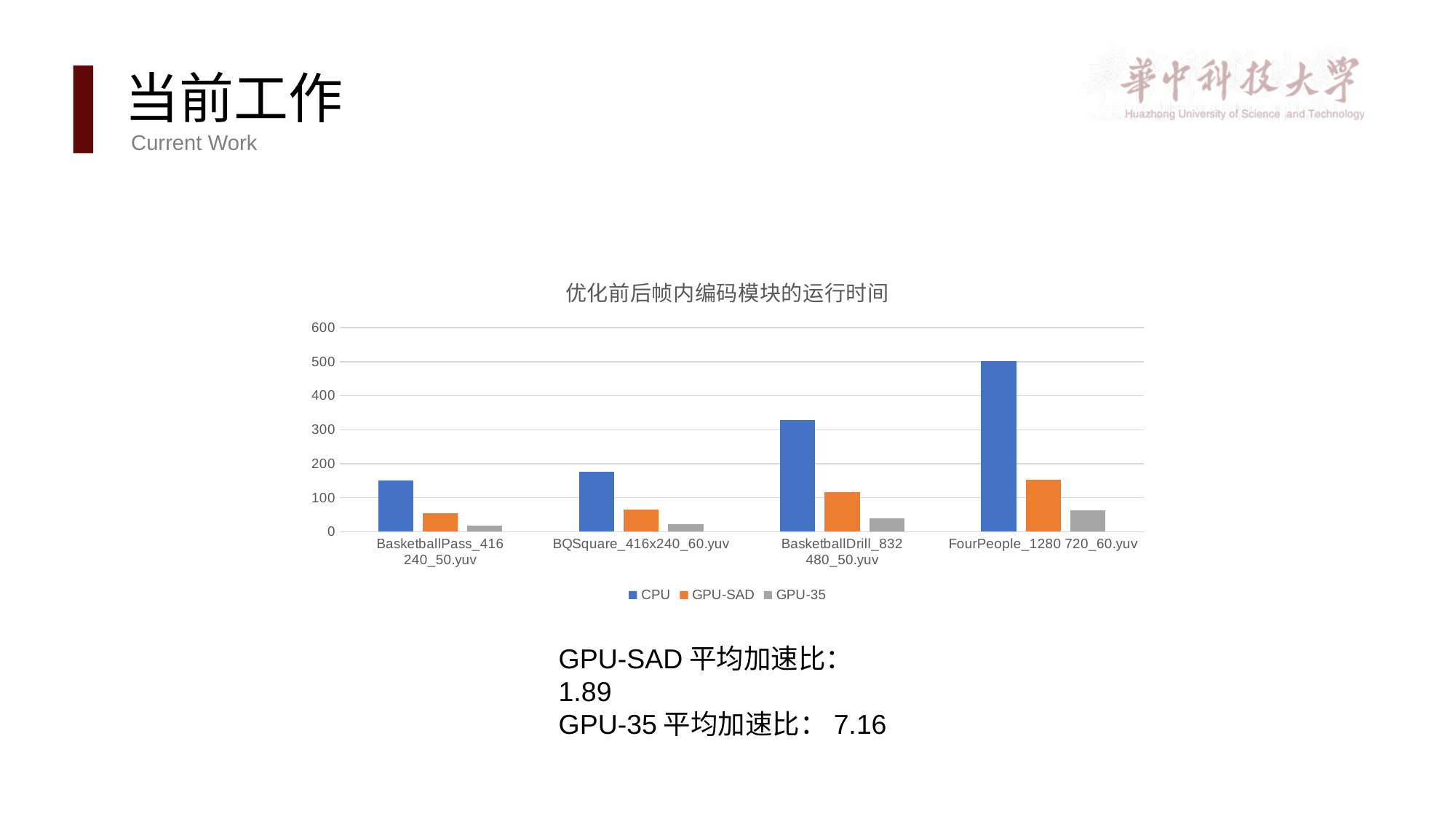

论文答辩
论文答辩

论文答辩
当前工作
 Current Work

### Chart: 优化前后帧内编码模块的运行时间

| Category | CPU | GPU-SAD | GPU-35 |
|---|---|---|---|
| BasketballPass_416 240_50.yuv | 150.24 | 54.56 | 17.253 |
| BQSquare_416x240_60.yuv | 176.554 | 64.776 | 23.1 |
| BasketballDrill_832 480_50.yuv | 328.376 | 117.45 | 39.2 |
| FourPeople_1280 720_60.yuv | 502.584 | 152.43 | 63.223 |
GPU-SAD平均加速比：1.89
GPU-35平均加速比：7.16